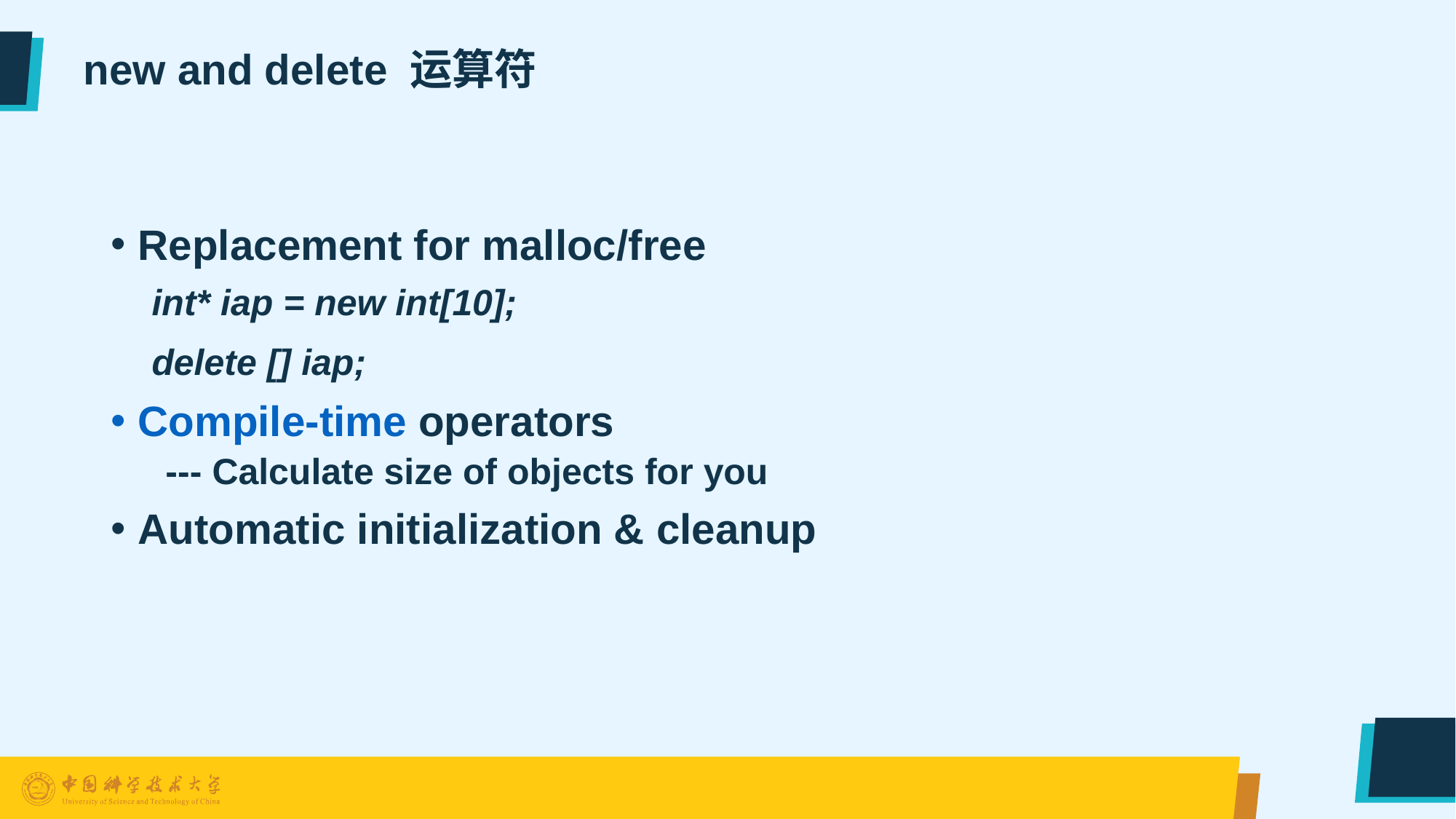

# new and delete 运算符
Replacement for malloc/free
    int* iap = new int[10];
    delete [] iap;
Compile-time operators
--- Calculate size of objects for you
Automatic initialization & cleanup